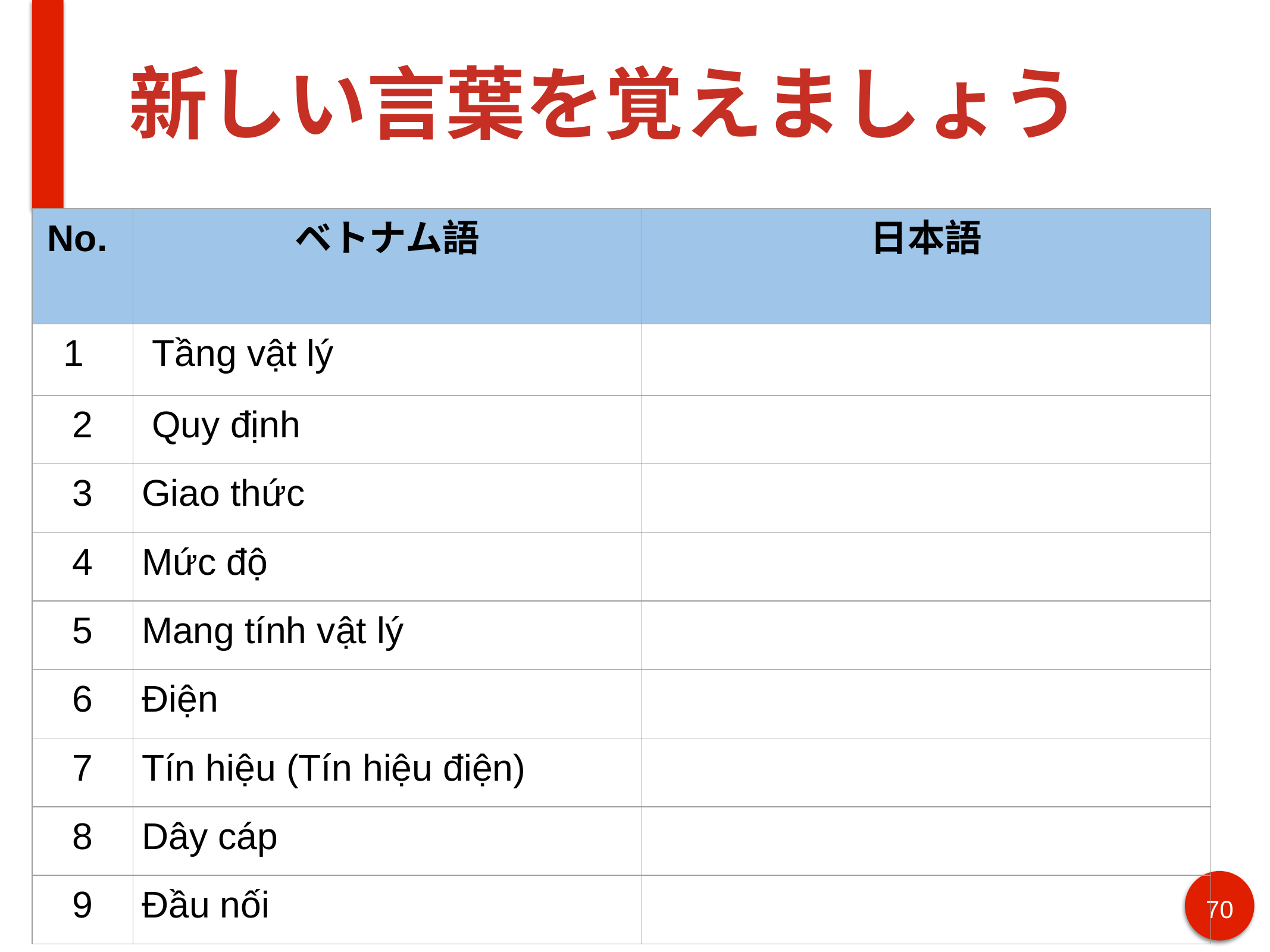

# 新しい言葉を覚えましょう
| No. | ベトナム語 | 日本語 |
| --- | --- | --- |
| 1 | Tầng vật lý |  |
| 2 | Quy định |  |
| 3 | Giao thức |  |
| 4 | Mức độ |  |
| 5 | Mang tính vật lý |  |
| 6 | Điện |  |
| 7 | Tín hiệu (Tín hiệu điện) |  |
| 8 | Dây cáp |  |
| 9 | Đầu nối |  |
70